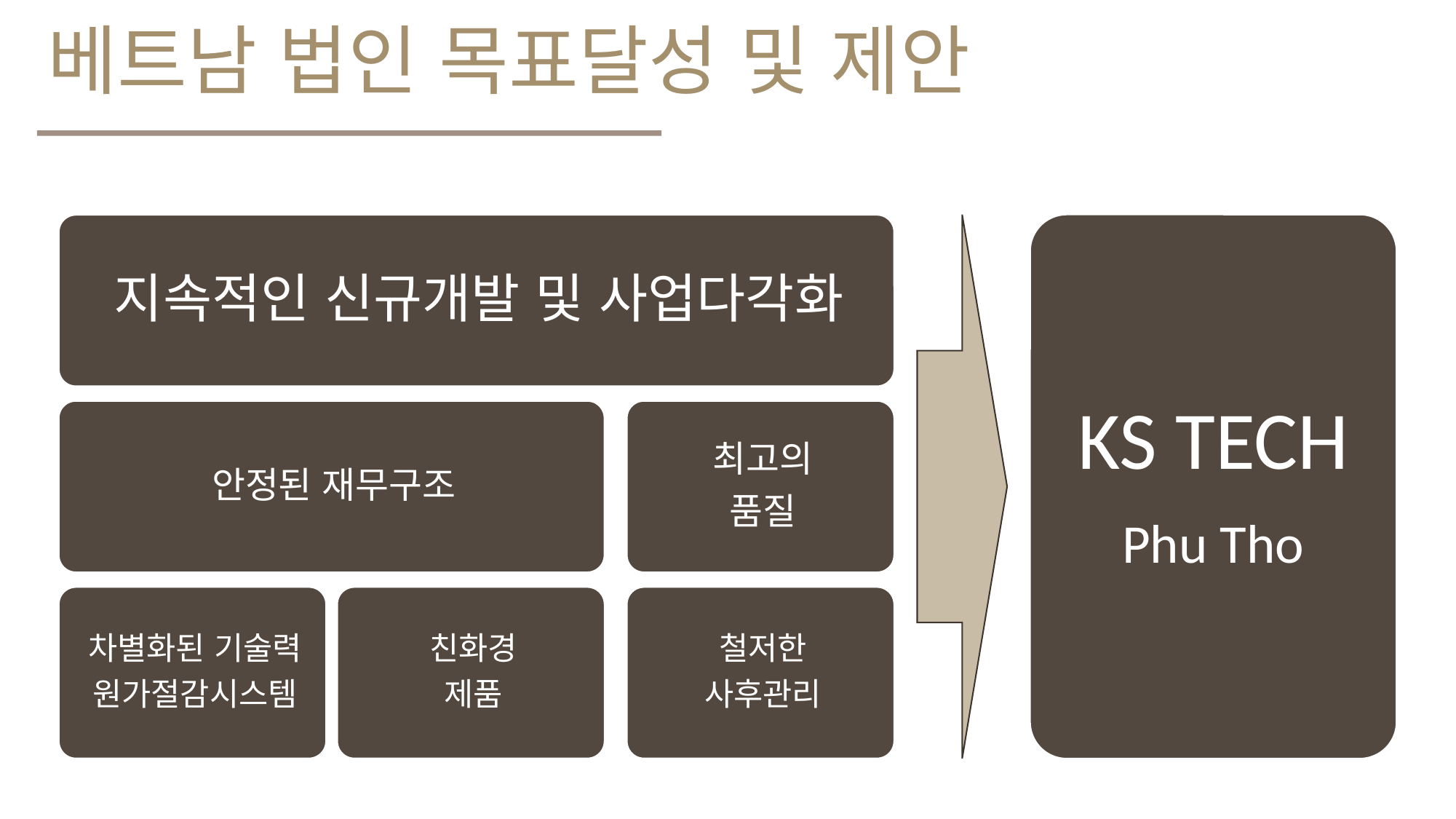

베트남 법인 목표달성 및 제안
지속적인 신규개발 및 사업다각화
안정된 재무구조
차별화된 기술력
원가절감시스템
친화경
제품
최고의
품질
철저한
사후관리

KS TECH
Phu Tho